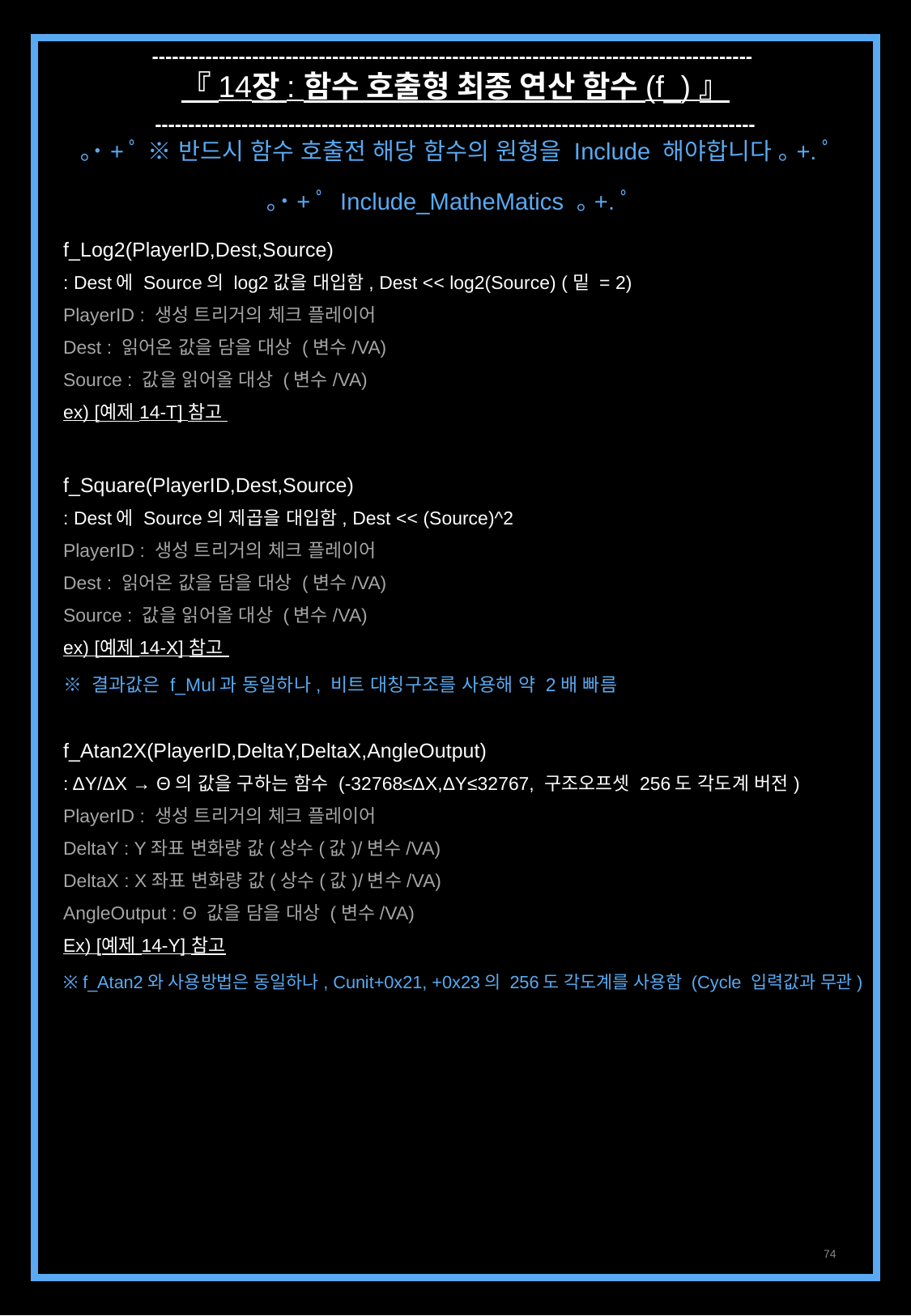

------------------------------------------------------------------------------------------
『 14장 : 함수 호출형 최종 연산 함수 (f_) 』
------------------------------------------------------------------------------------------

｡˙+ﾟ ※ 반드시 함수 호출전 해당 함수의 원형을 Include 해야합니다 ｡+.ﾟ
｡˙+ﾟ Include_MatheMatics ｡+.ﾟ
f_Log2(PlayerID,Dest,Source)
: Dest에 Source의 log2값을 대입함, Dest << log2(Source) (밑 = 2)
PlayerID : 생성 트리거의 체크 플레이어
Dest : 읽어온 값을 담을 대상 (변수/VA)
Source : 값을 읽어올 대상 (변수/VA)
ex) [예제 14-T] 참고

f_Square(PlayerID,Dest,Source)
: Dest에 Source의 제곱을 대입함, Dest << (Source)^2
PlayerID : 생성 트리거의 체크 플레이어
Dest : 읽어온 값을 담을 대상 (변수/VA)
Source : 값을 읽어올 대상 (변수/VA)
ex) [예제 14-X] 참고
※ 결과값은 f_Mul과 동일하나, 비트 대칭구조를 사용해 약 2배 빠름

f_Atan2X(PlayerID,DeltaY,DeltaX,AngleOutput)
: ΔY/ΔX → Θ의 값을 구하는 함수 (-32768≤ΔX,ΔY≤32767, 구조오프셋 256도 각도계 버전)
PlayerID : 생성 트리거의 체크 플레이어
DeltaY : Y좌표 변화량 값(상수(값)/변수/VA)
DeltaX : X좌표 변화량 값(상수(값)/변수/VA)
AngleOutput : Θ 값을 담을 대상 (변수/VA)
Ex) [예제 14-Y] 참고
※ f_Atan2와 사용방법은 동일하나, Cunit+0x21, +0x23의 256도 각도계를 사용함 (Cycle 입력값과 무관)
74